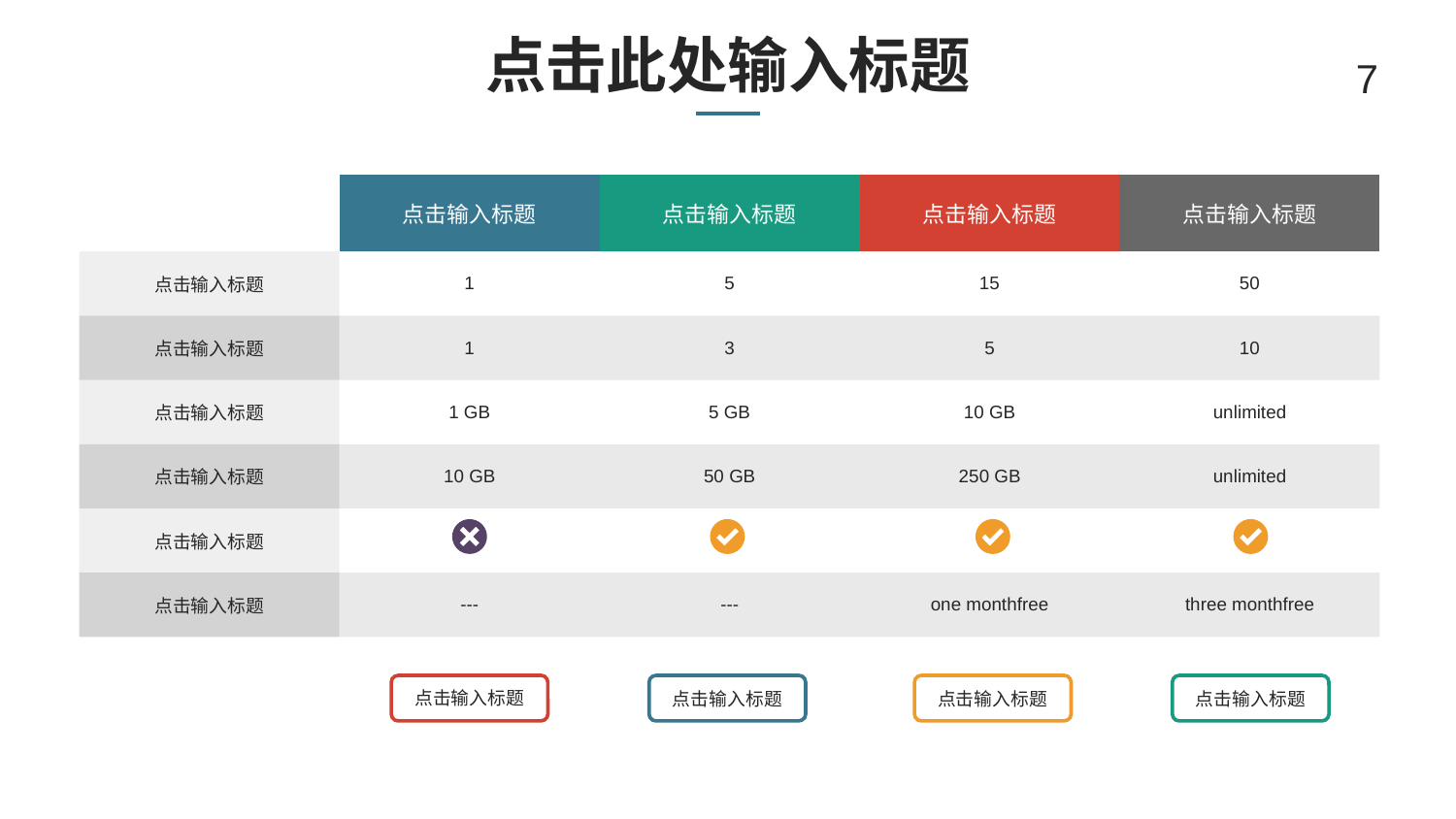

# 点击此处输入标题
7
|  | 点击输入标题 | 点击输入标题 | 点击输入标题 | 点击输入标题 |
| --- | --- | --- | --- | --- |
| 点击输入标题 | 1 | 5 | 15 | 50 |
| 点击输入标题 | 1 | 3 | 5 | 10 |
| 点击输入标题 | 1 GB | 5 GB | 10 GB | unlimited |
| 点击输入标题 | 10 GB | 50 GB | 250 GB | unlimited |
| 点击输入标题 |  |  |  |  |
| 点击输入标题 | --- | --- | one month free | three month free |

点击输入标题
点击输入标题
点击输入标题
点击输入标题